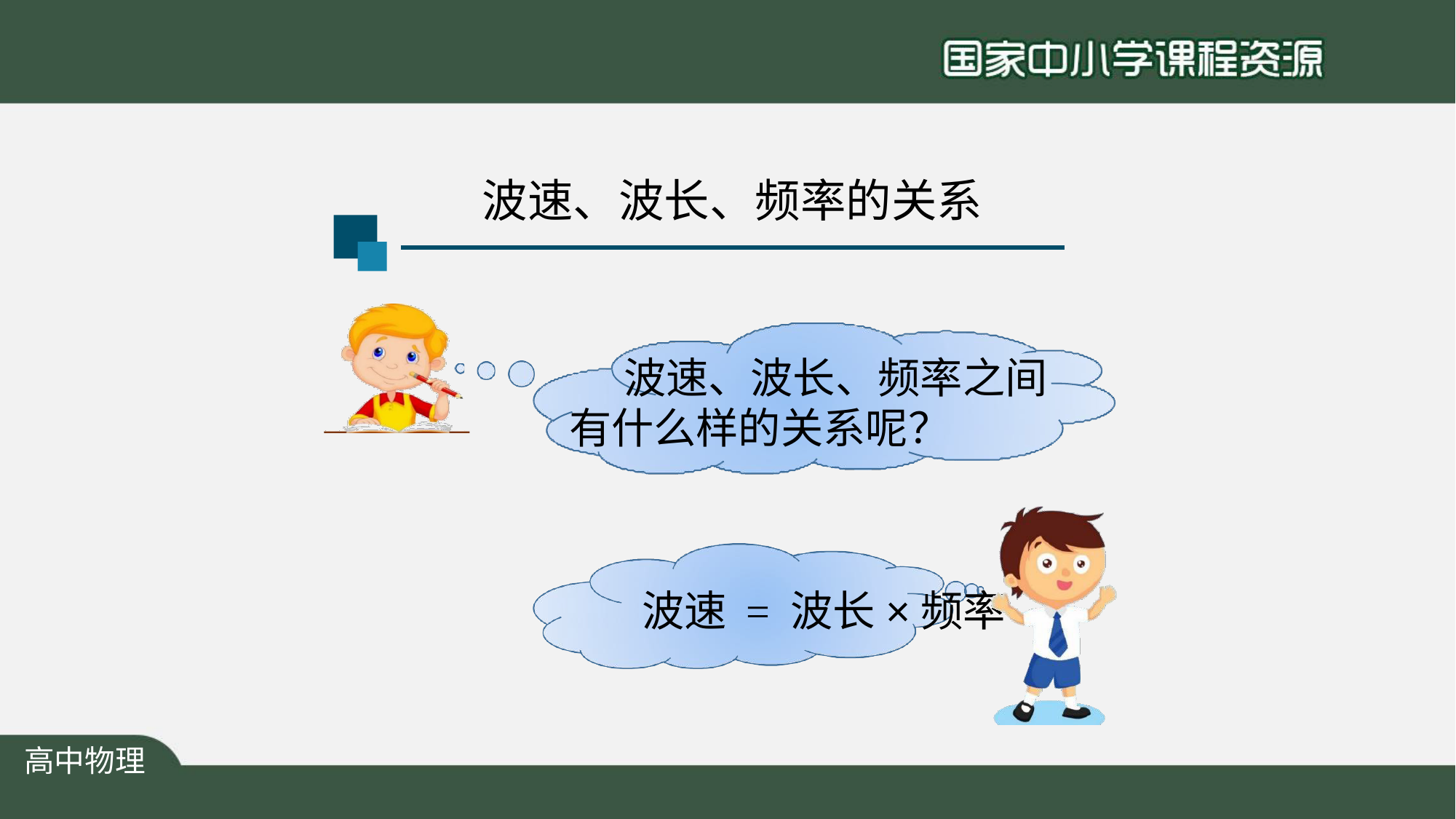

# 波速、波长、频率的关系

波速、波长、频率之间 有什么样的关系呢？

波速 = 波长×频率

高中物理